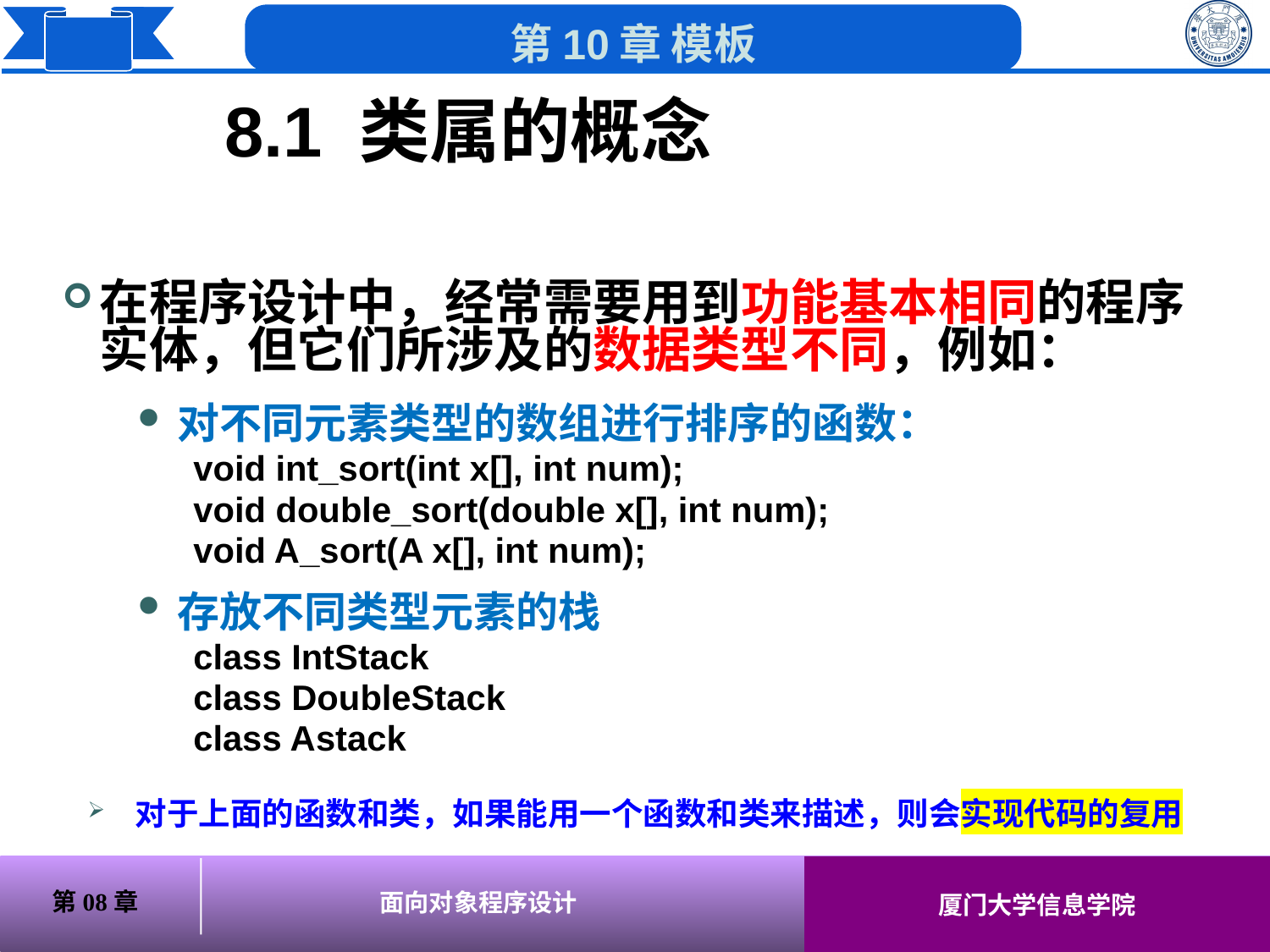

# 8.1 类属的概念
在程序设计中，经常需要用到功能基本相同的程序实体，但它们所涉及的数据类型不同，例如：
对不同元素类型的数组进行排序的函数：
void int_sort(int x[], int num);
void double_sort(double x[], int num);
void A_sort(A x[], int num);

存放不同类型元素的栈
class IntStack
class DoubleStack
class Astack

对于上面的函数和类，如果能用一个函数和类来描述，则会实现代码的复用
3